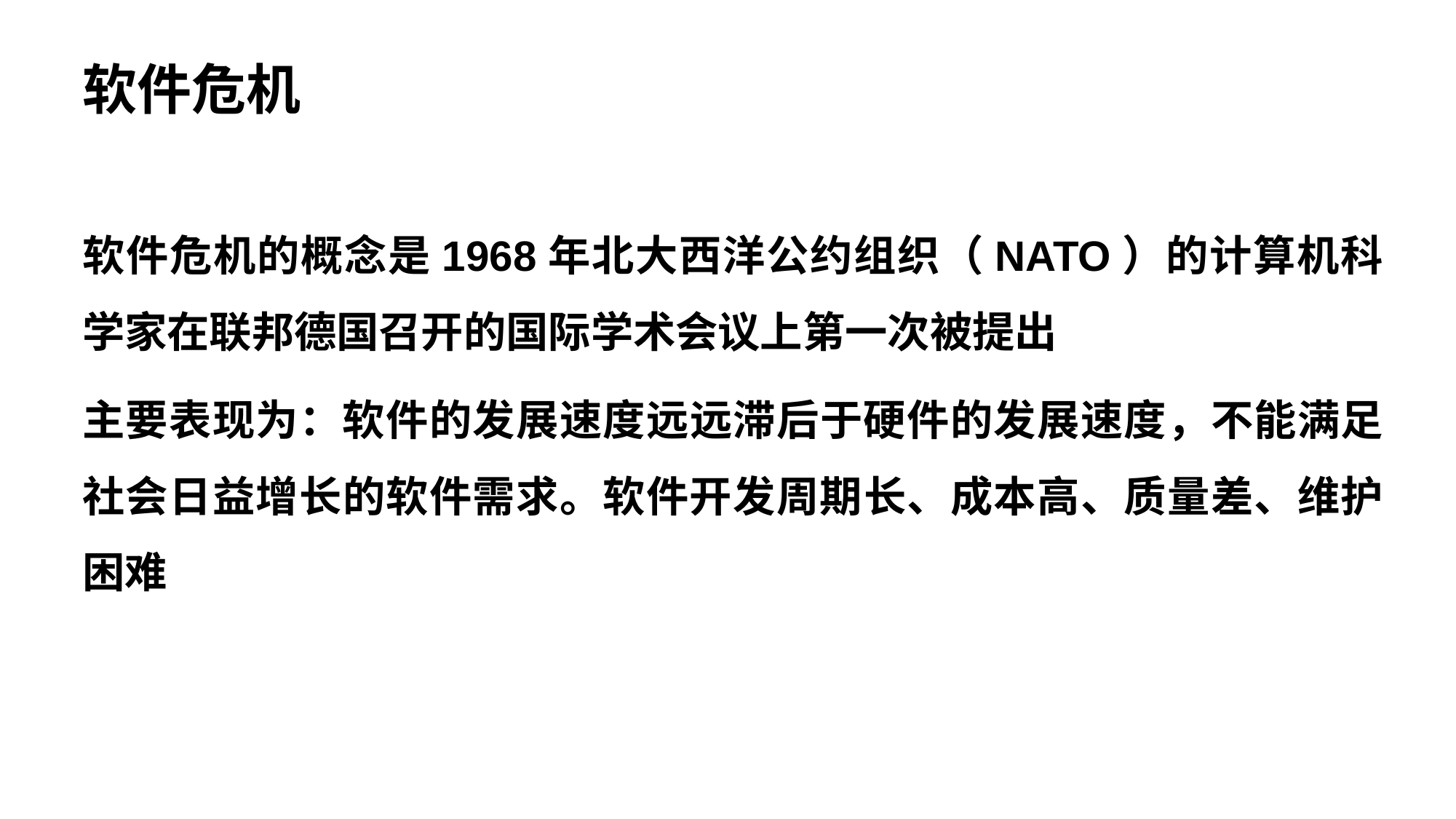

软件危机
软件危机的概念是1968年北大西洋公约组织（NATO）的计算机科学家在联邦德国召开的国际学术会议上第一次被提出
主要表现为：软件的发展速度远远滞后于硬件的发展速度，不能满足社会日益增长的软件需求。软件开发周期长、成本高、质量差、维护困难